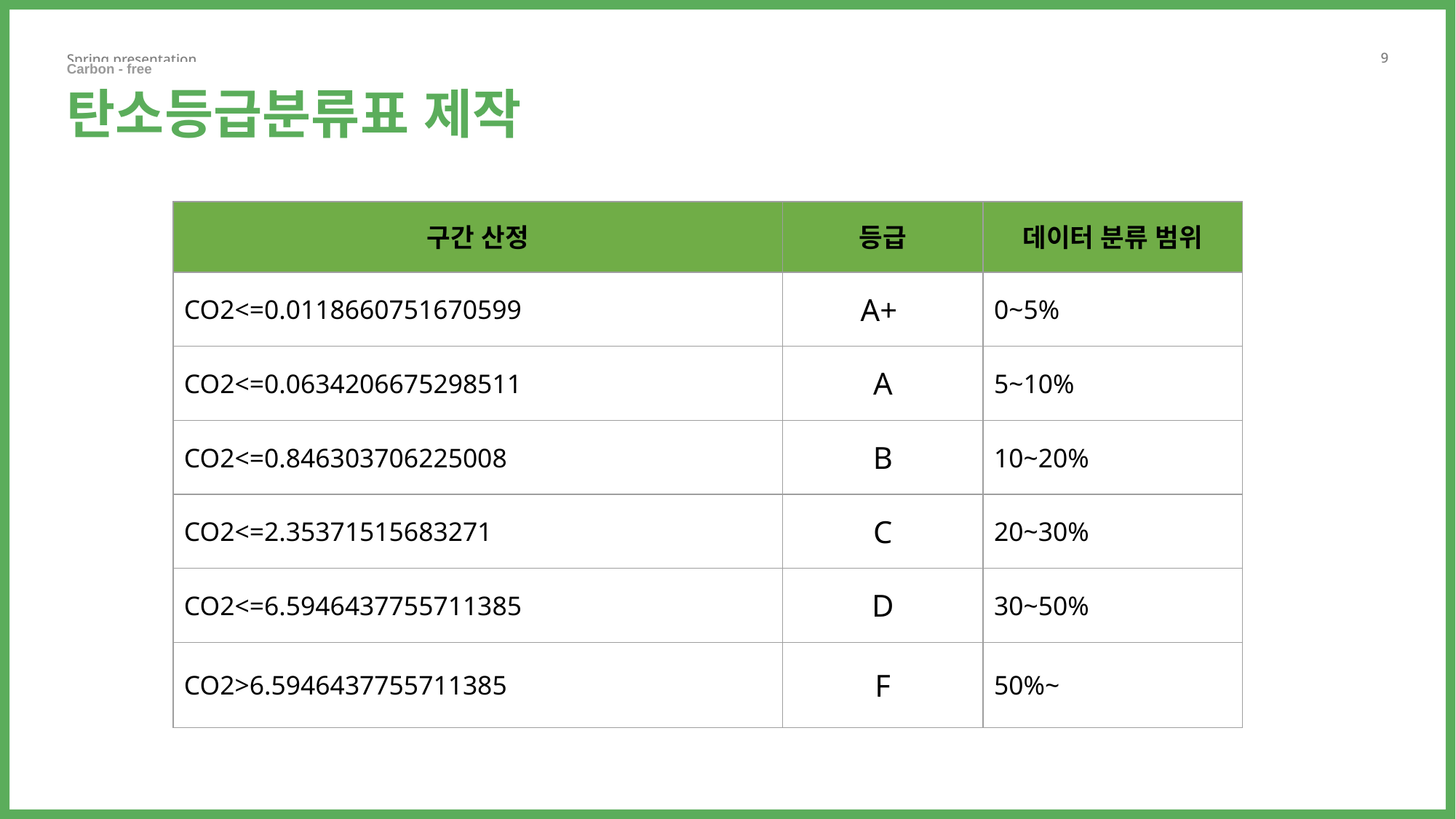

Carbon - free             ㅤ ㅤ

탄소등급분류표 제작
| 구간 산정 | 등급 | 데이터 분류 범위 |
| --- | --- | --- |
| CO2<=0.0118660751670599 | A+ | 0~5% |
| CO2<=0.0634206675298511 | A | 5~10% |
| CO2<=0.846303706225008 | B | 10~20% |
| CO2<=2.35371515683271 | C | 20~30% |
| CO2<=6.5946437755711385 | D | 30~50% |
| CO2>6.5946437755711385 | F | 50%~ |